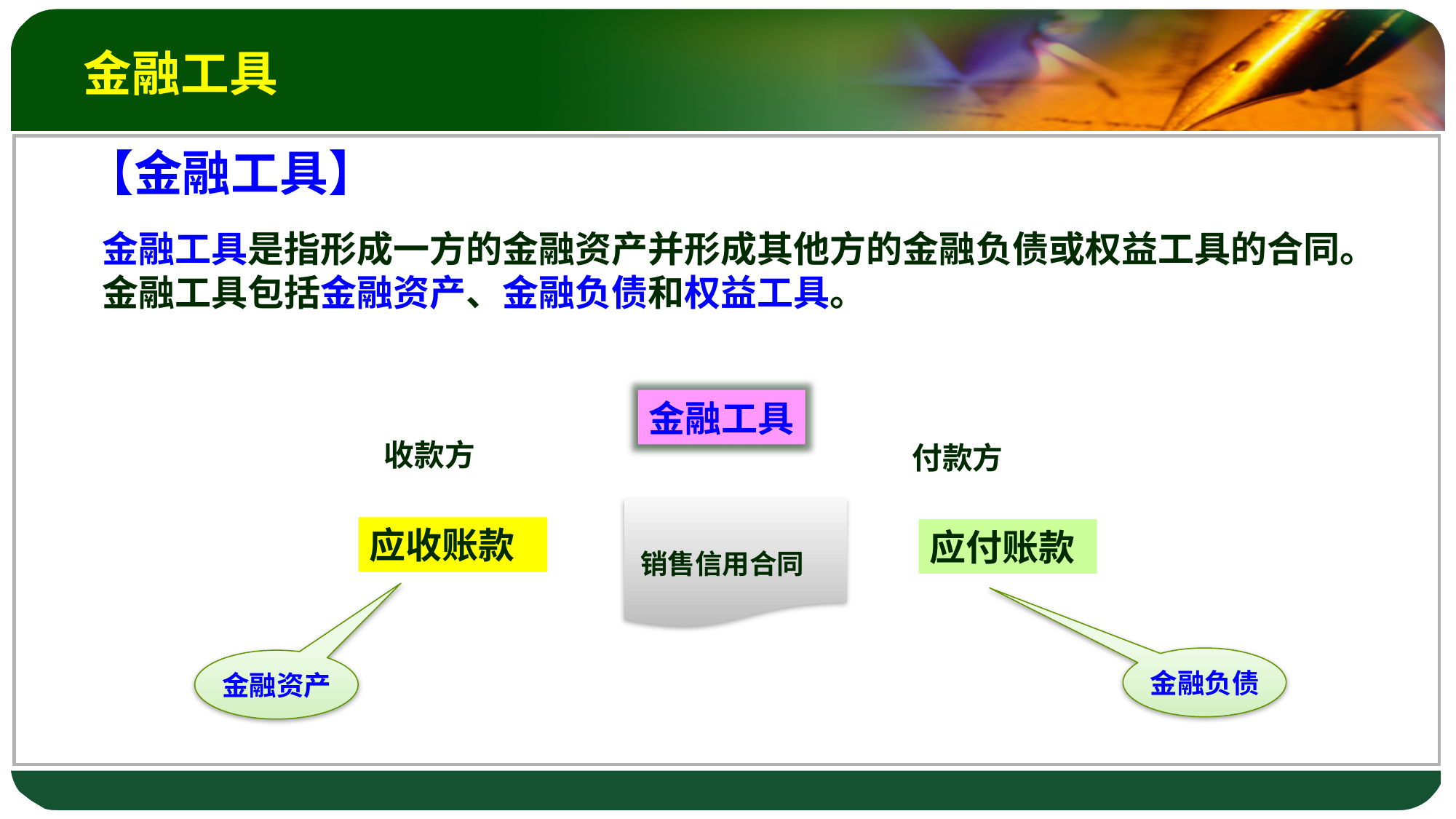

# 金融工具
【金融工具】
金融工具是指形成一方的金融资产并形成其他方的金融负债或权益工具的合同。
金融工具包括金融资产、金融负债和权益工具。
金融工具
收款方
付款方

应收账款
应付账款
销售信用合同
金融负债
金融资产